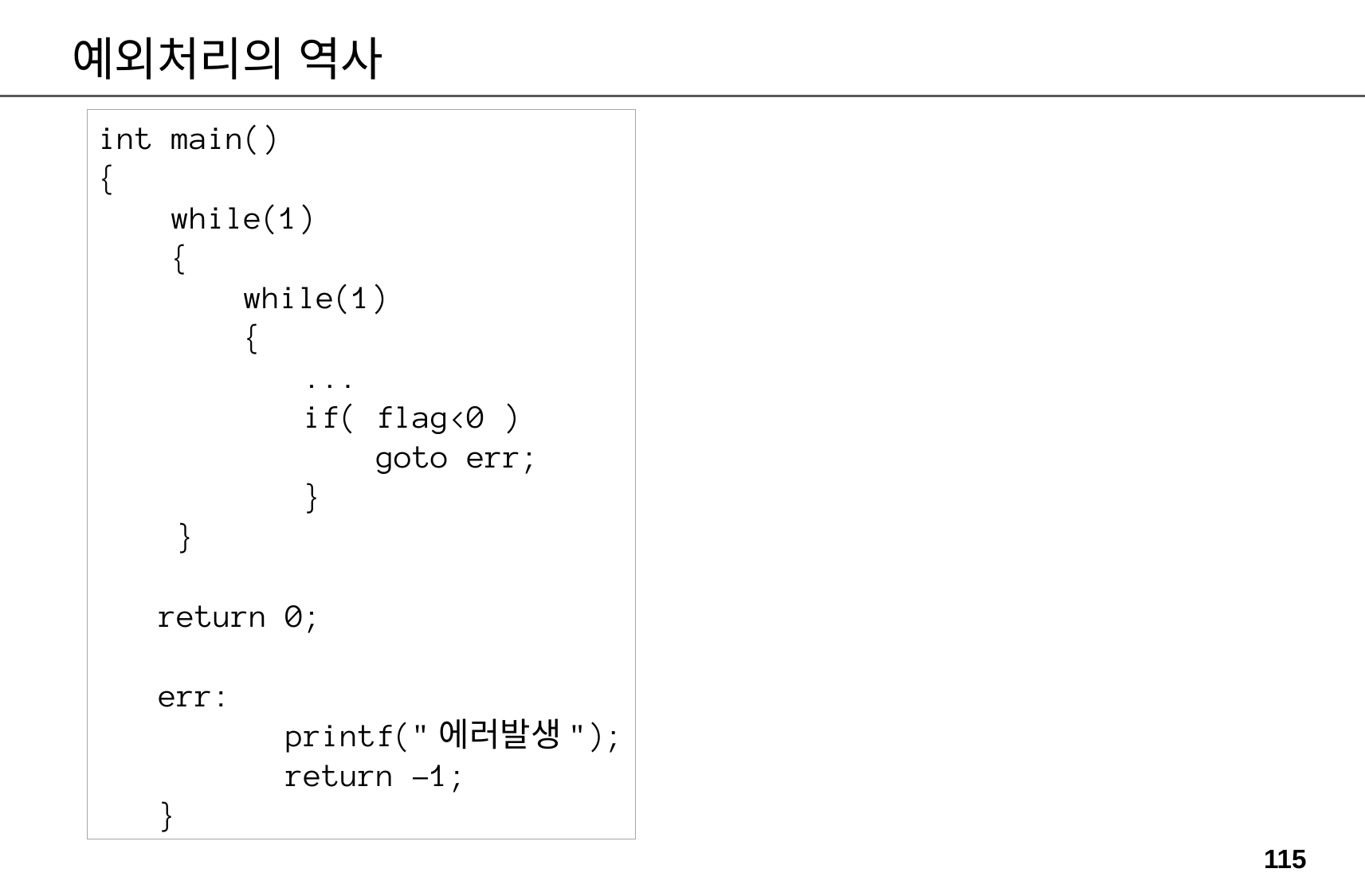

예외처리의 역사
int main()
{
    while(1)
    {
        while(1)
        {
        ...
        if( flag<0 )
            goto err;
        }
 }

return 0;

err:
       printf("에러발생");
       return -1;
}